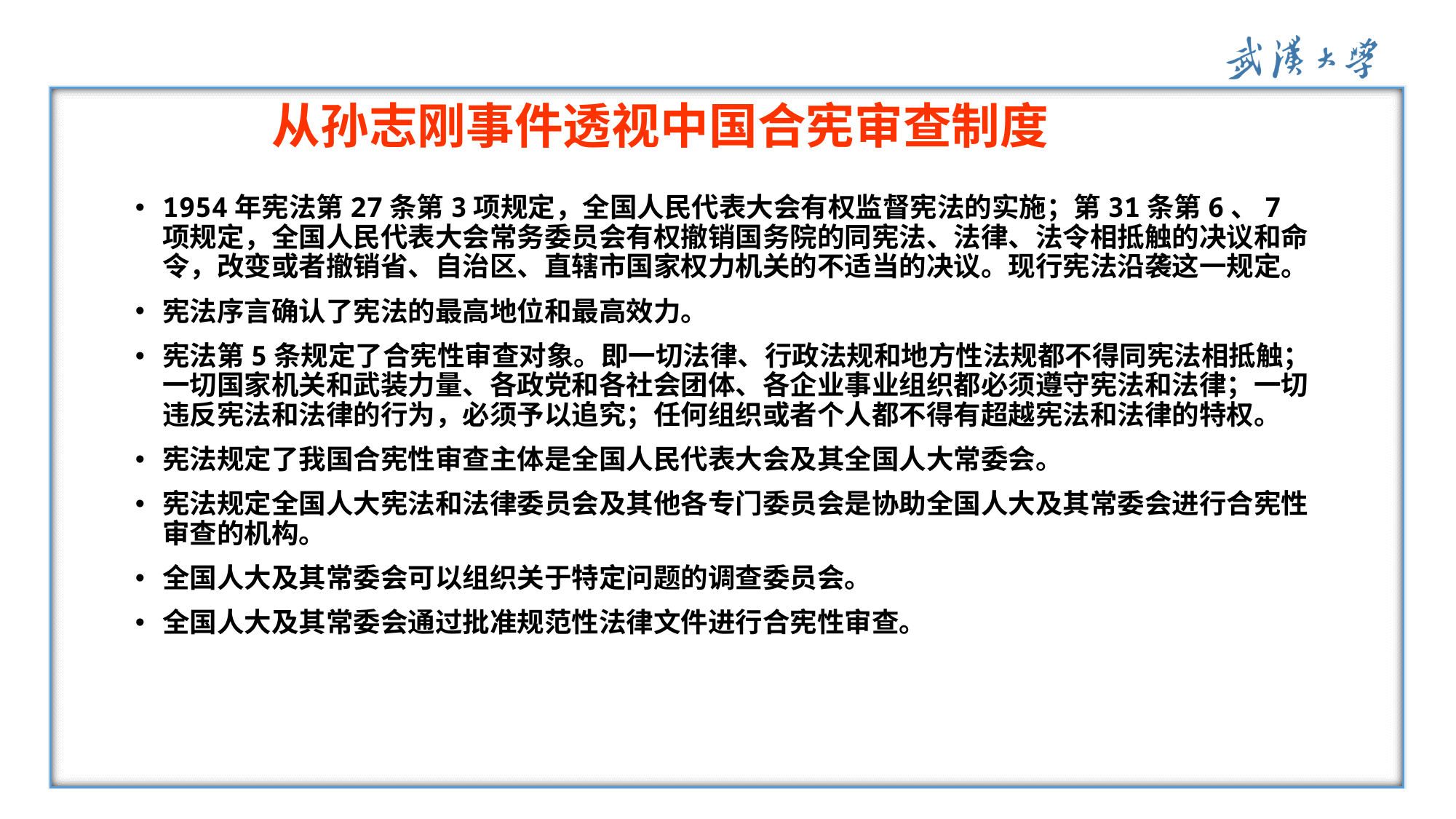

# 从孙志刚事件透视中国合宪审查制度
1954年宪法第27条第3项规定，全国人民代表大会有权监督宪法的实施；第31条第6、7项规定，全国人民代表大会常务委员会有权撤销国务院的同宪法、法律、法令相抵触的决议和命令，改变或者撤销省、自治区、直辖市国家权力机关的不适当的决议。现行宪法沿袭这一规定。
宪法序言确认了宪法的最高地位和最高效力。
宪法第5条规定了合宪性审查对象。即一切法律、行政法规和地方性法规都不得同宪法相抵触；一切国家机关和武装力量、各政党和各社会团体、各企业事业组织都必须遵守宪法和法律；一切违反宪法和法律的行为，必须予以追究；任何组织或者个人都不得有超越宪法和法律的特权。
宪法规定了我国合宪性审查主体是全国人民代表大会及其全国人大常委会。
宪法规定全国人大宪法和法律委员会及其他各专门委员会是协助全国人大及其常委会进行合宪性审查的机构。
全国人大及其常委会可以组织关于特定问题的调查委员会。
全国人大及其常委会通过批准规范性法律文件进行合宪性审查。